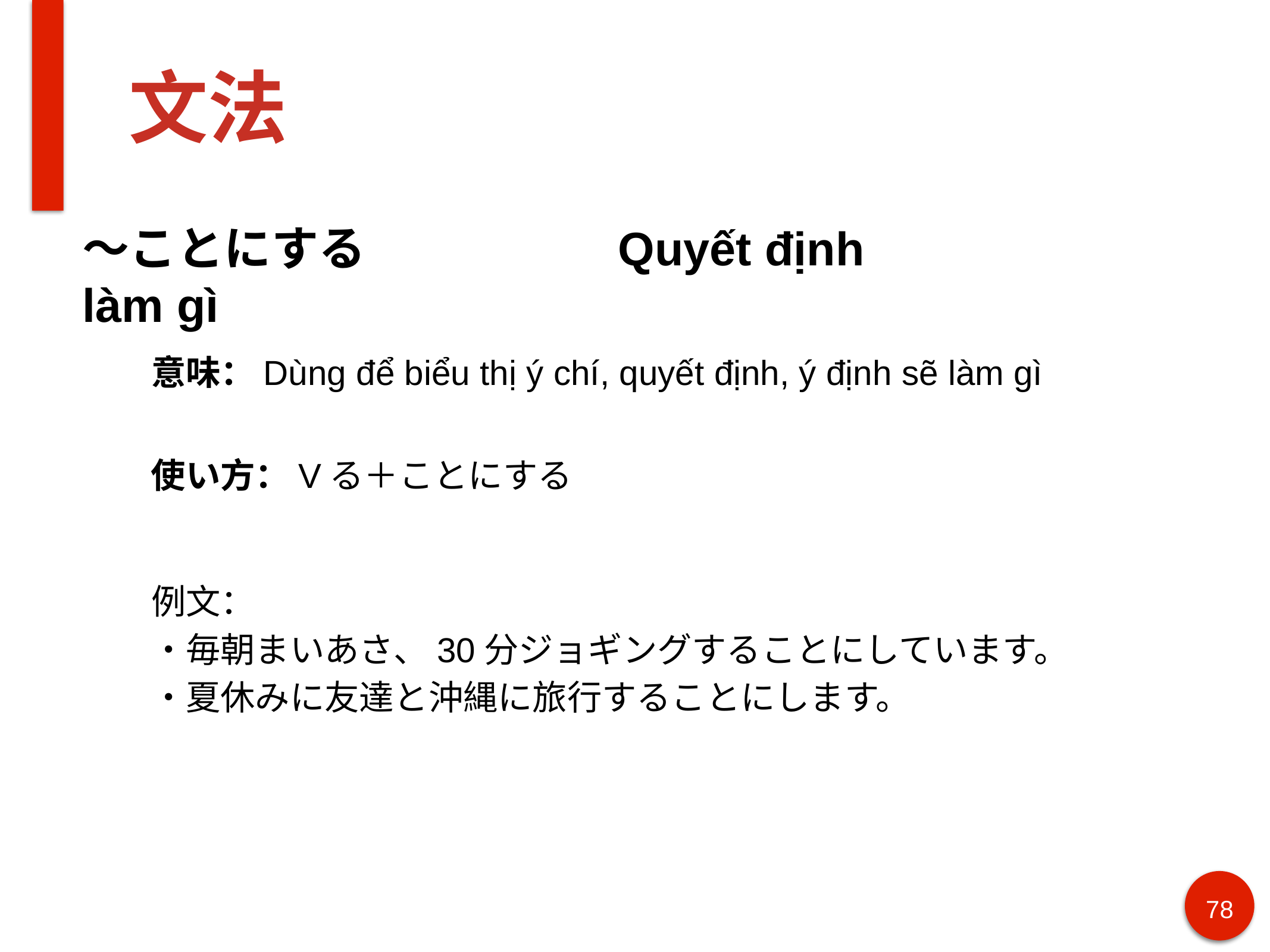

# 文法
〜ことにする 			Quyết định làm gì

意味：Dùng để biểu thị ý chí, quyết định, ý định sẽ làm gì
使い方：Vる＋ことにする
例文：
・毎朝まいあさ、30分ジョギングすることにしています。
・夏休みに友達と沖縄に旅行することにします。
78